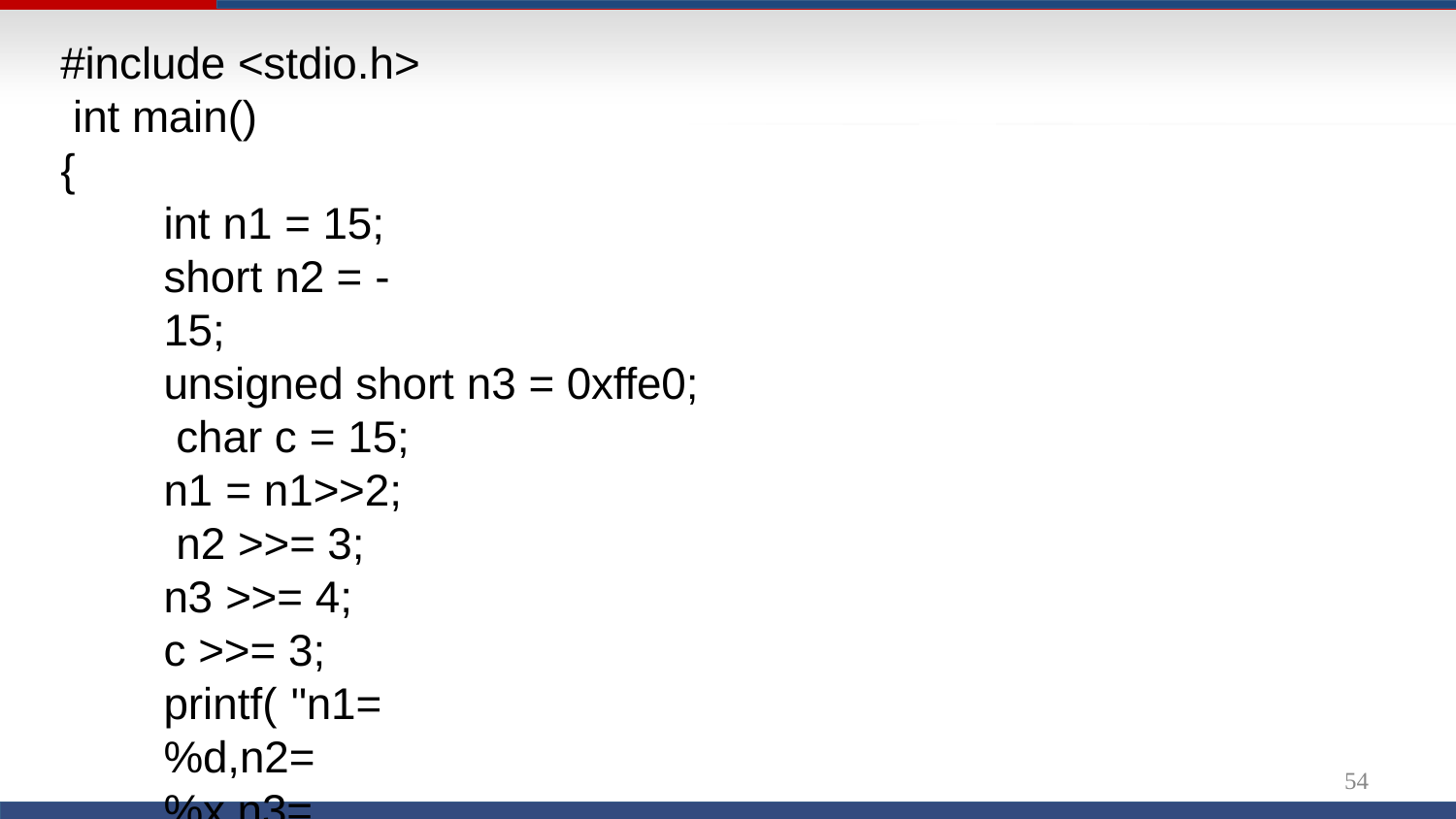

#include <stdio.h>  int main()
{
int n1 = 15;
short n2 = -15;
unsigned short n3 = 0xffe0;  char c = 15;
n1 = n1>>2;  n2 >>= 3;
n3 >>= 4;
c >>= 3;
printf( "n1=%d,n2=%x,n3=%x,c=%x",n1,n2,n3,c);
} //输出结果是：n1=3,n2=fffffffe,n3=ffe,c=1
// n2被自动转换成int输出
54